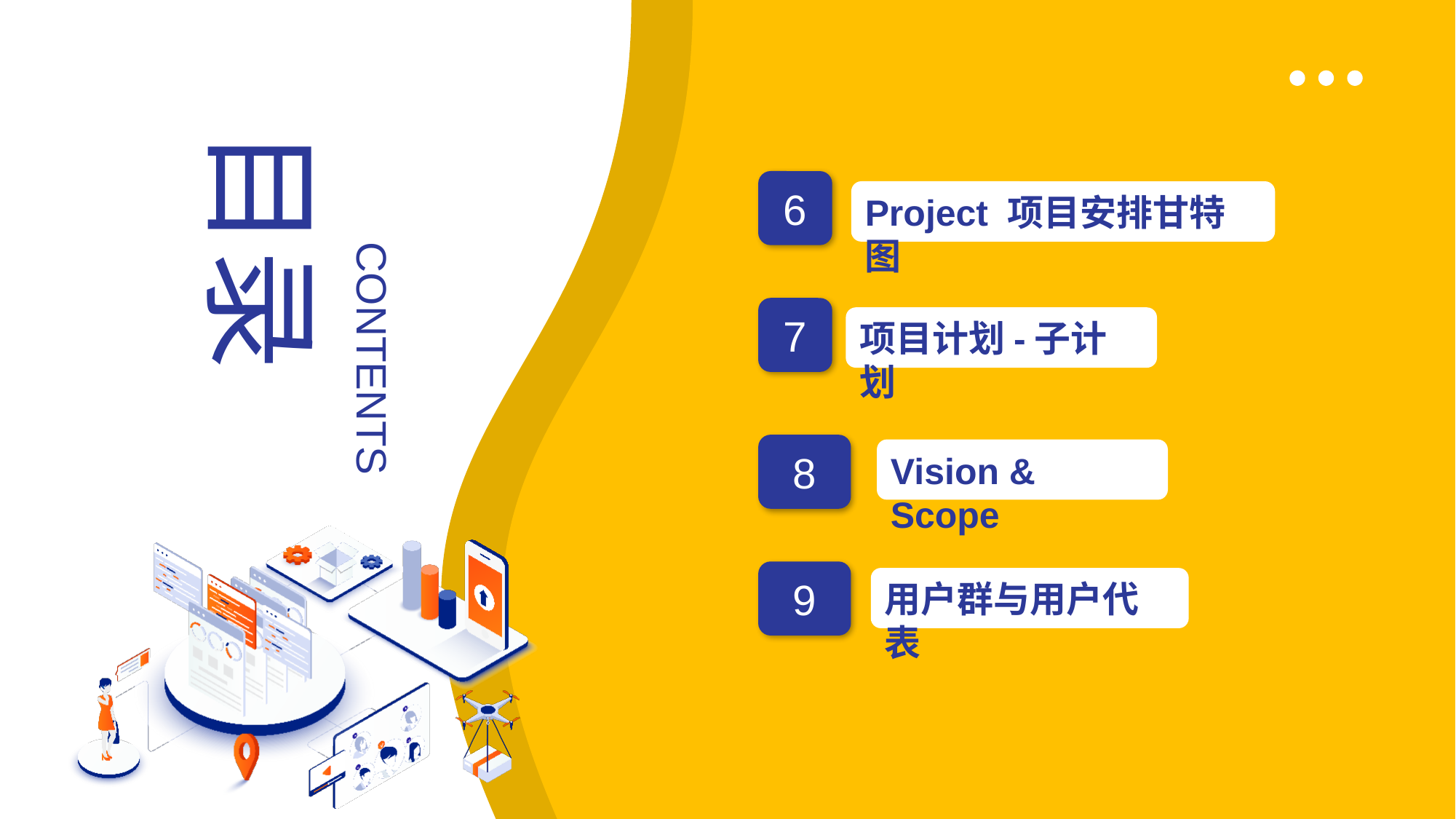

目录
CONTENTS
6
Project 项目安排甘特图
7
项目计划-子计划
8
Vision & Scope
9
用户群与用户代表